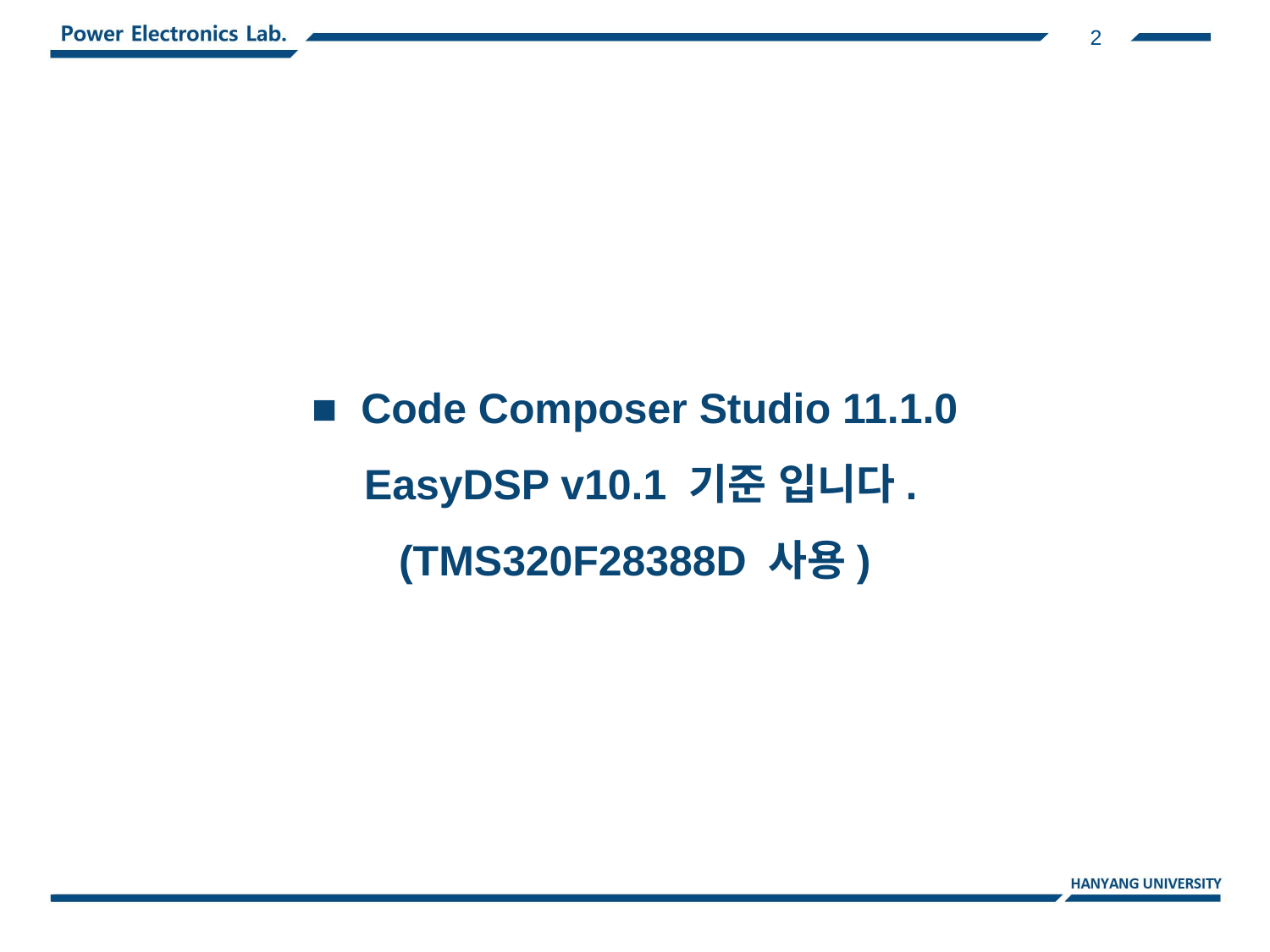

2
■  Code Composer Studio 11.1.0
 EasyDSP v10.1 기준 입니다.
(TMS320F28388D 사용)